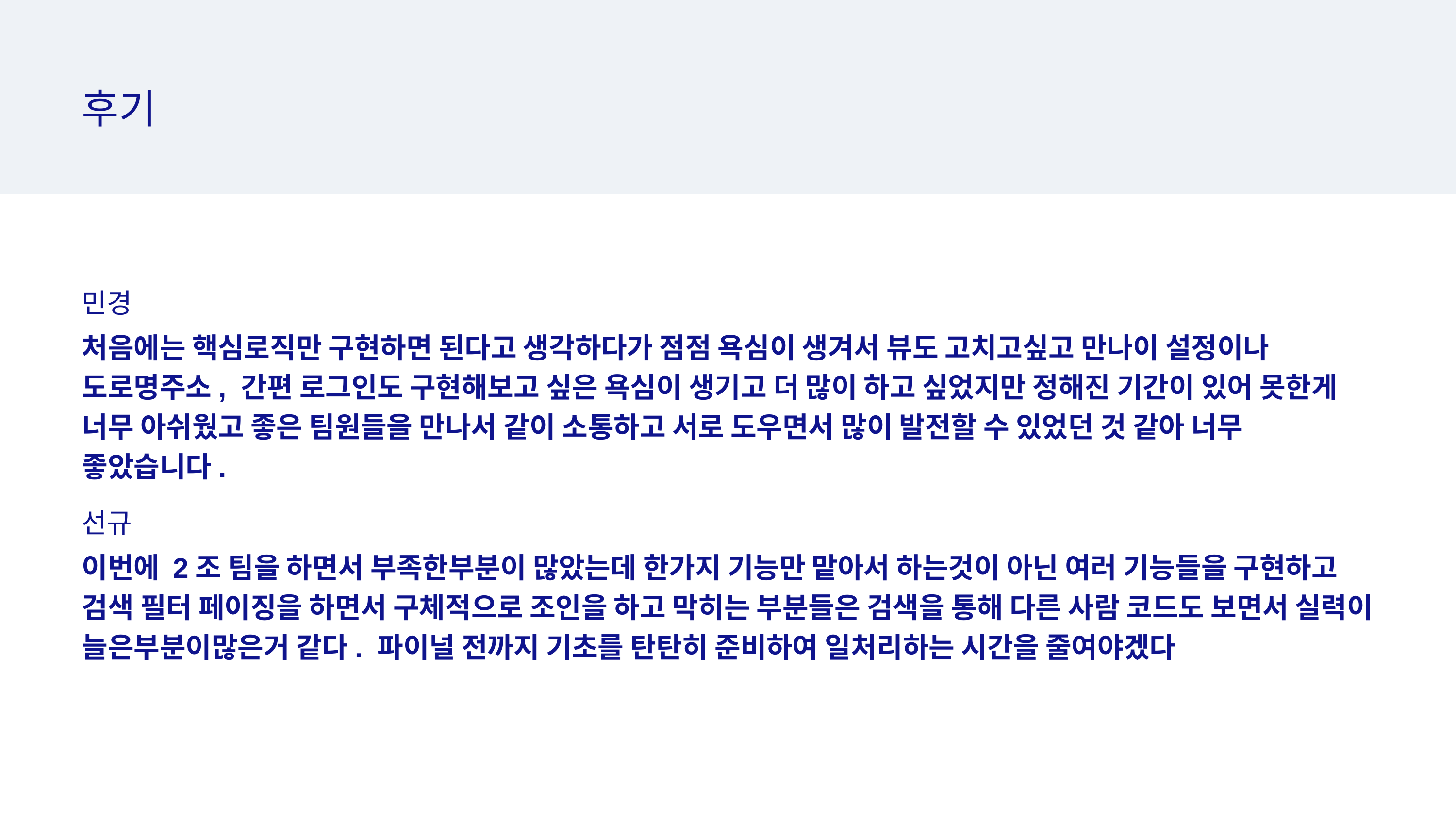

후기

민경
처음에는 핵심로직만 구현하면 된다고 생각하다가 점점 욕심이 생겨서 뷰도 고치고싶고 만나이 설정이나 도로명주소, 간편 로그인도 구현해보고 싶은 욕심이 생기고 더 많이 하고 싶었지만 정해진 기간이 있어 못한게 너무 아쉬웠고 좋은 팀원들을 만나서 같이 소통하고 서로 도우면서 많이 발전할 수 있었던 것 같아 너무 좋았습니다.
선규
이번에 2조 팀을 하면서 부족한부분이 많았는데 한가지 기능만 맡아서 하는것이 아닌 여러 기능들을 구현하고
검색 필터 페이징을 하면서 구체적으로 조인을 하고 막히는 부분들은 검색을 통해 다른 사람 코드도 보면서 실력이 늘은부분이많은거 같다. 파이널 전까지 기초를 탄탄히 준비하여 일처리하는 시간을 줄여야겠다